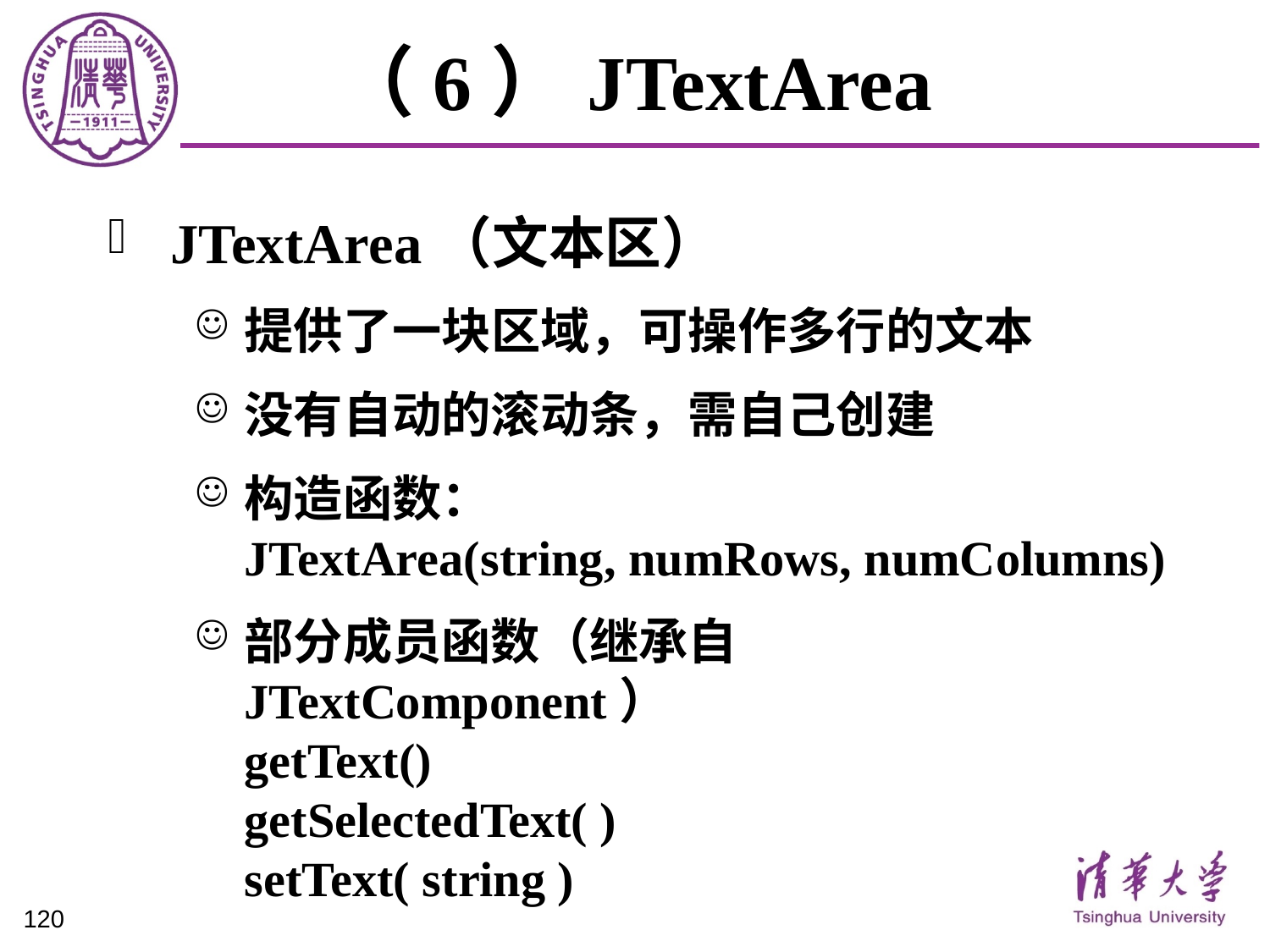

# （6）JTextArea
JTextArea（文本区）
提供了一块区域，可操作多行的文本
没有自动的滚动条，需自己创建
构造函数：
JTextArea(string, numRows, numColumns)
部分成员函数（继承自JTextComponent）
getText()
getSelectedText( )
setText( string )
120